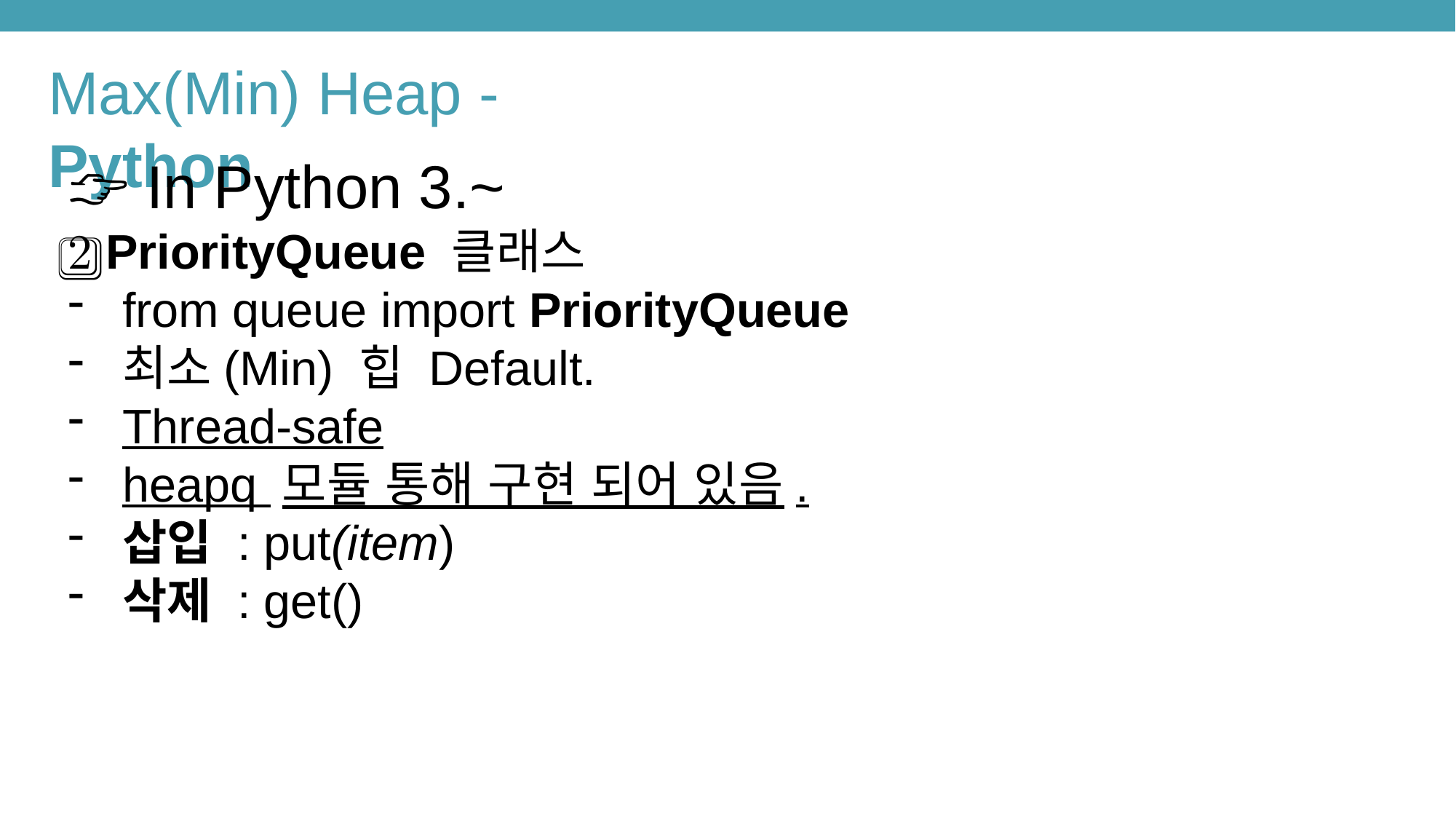

Max(Min) Heap -  Python
👉 In Python 3.~
2️⃣ PriorityQueue 클래스
from queue import PriorityQueue
최소(Min) 힙 Default.
Thread-safe
heapq 모듈 통해 구현 되어 있음.
삽입 : put(item)
삭제 : get()